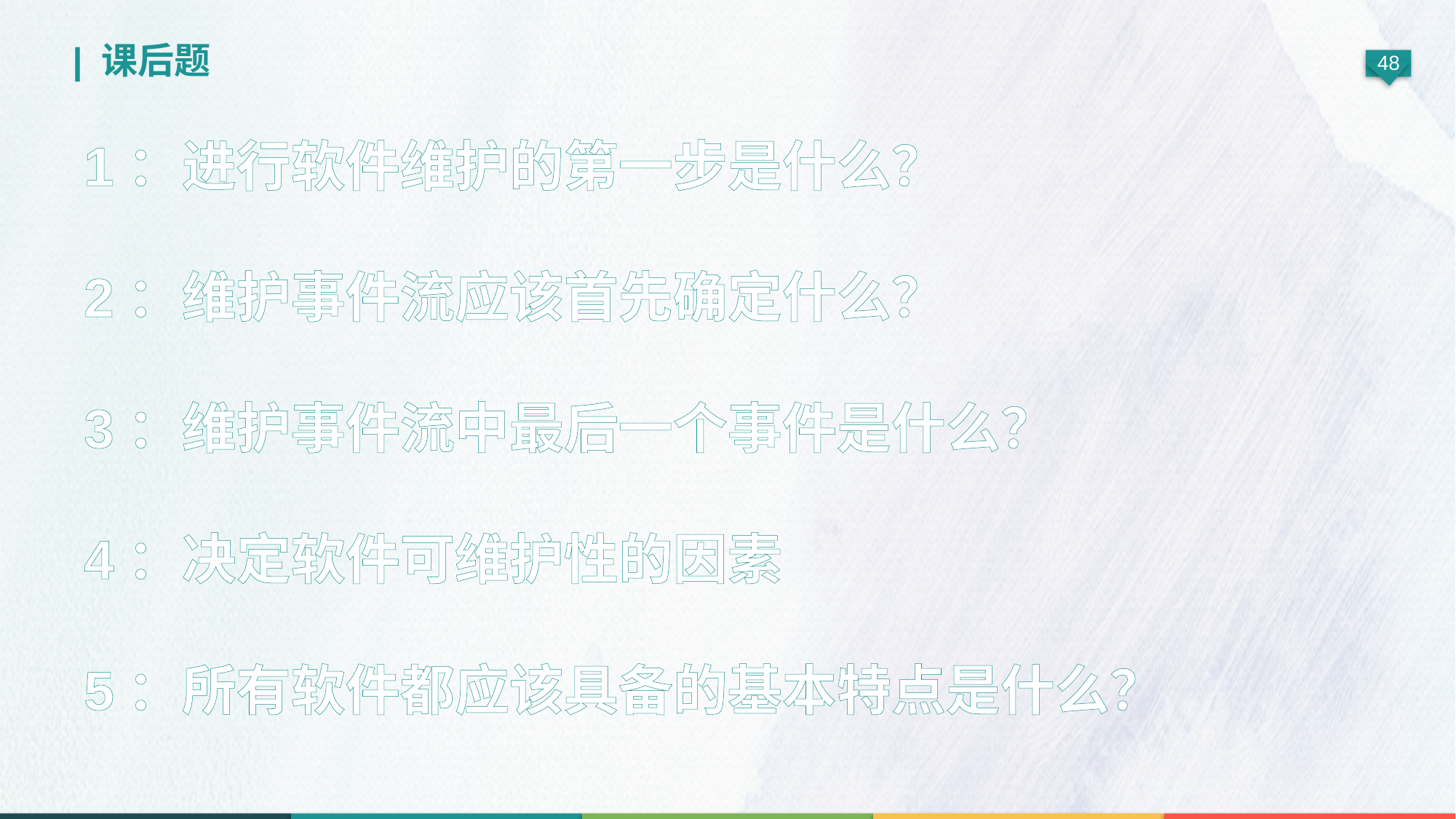

| 课后题
1：进行软件维护的第一步是什么？

2：维护事件流应该首先确定什么？

3：维护事件流中最后一个事件是什么？

4：决定软件可维护性的因素

5：所有软件都应该具备的基本特点是什么？